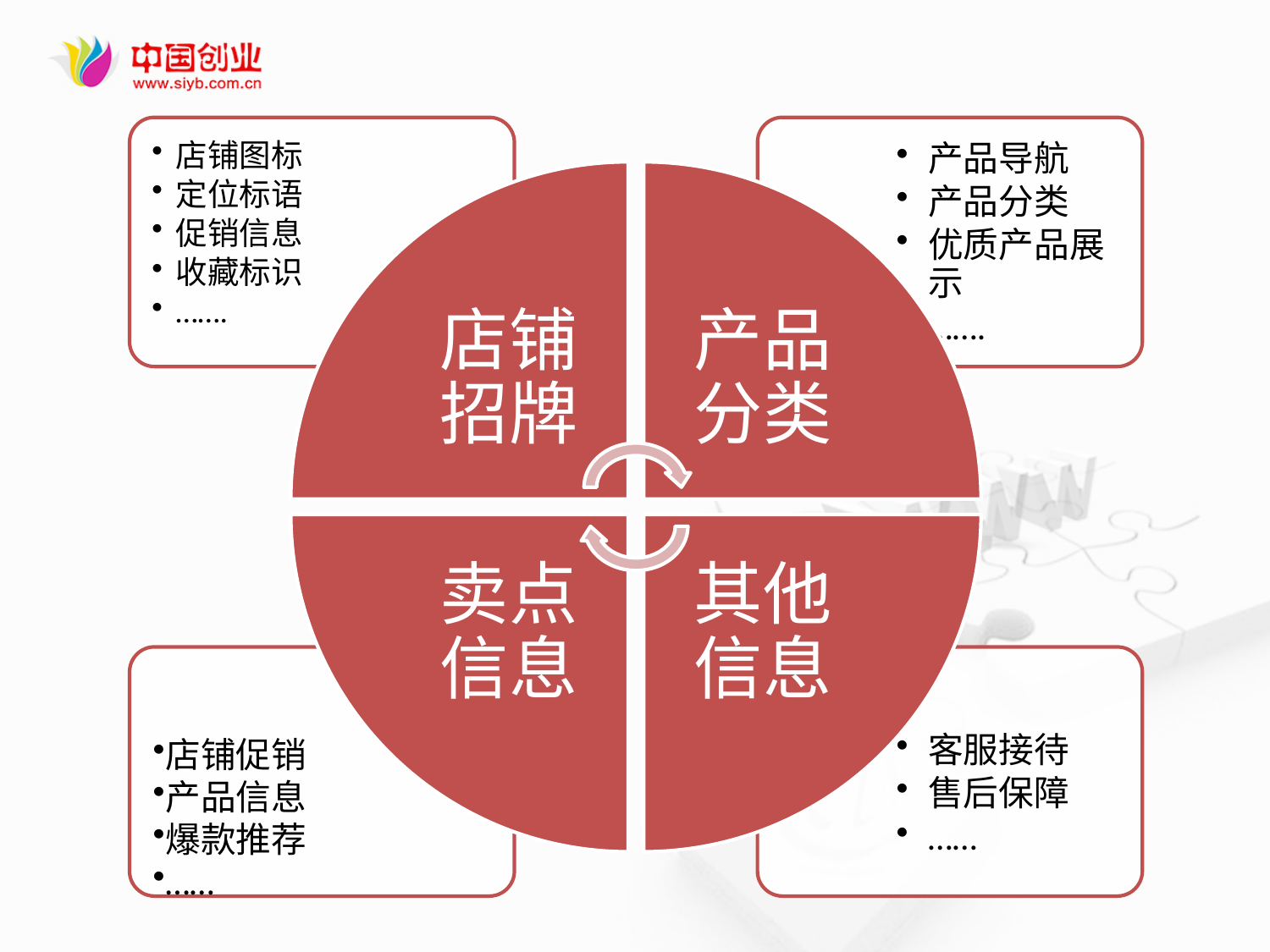

客服接待
售后保障
……
店铺促销
产品信息
爆款推荐
……
产品导航
产品分类
优质产品展示
…….
店铺图标
定位标语
促销信息
收藏标识
…….
店铺招牌
产品分类
其他信息
卖点信息